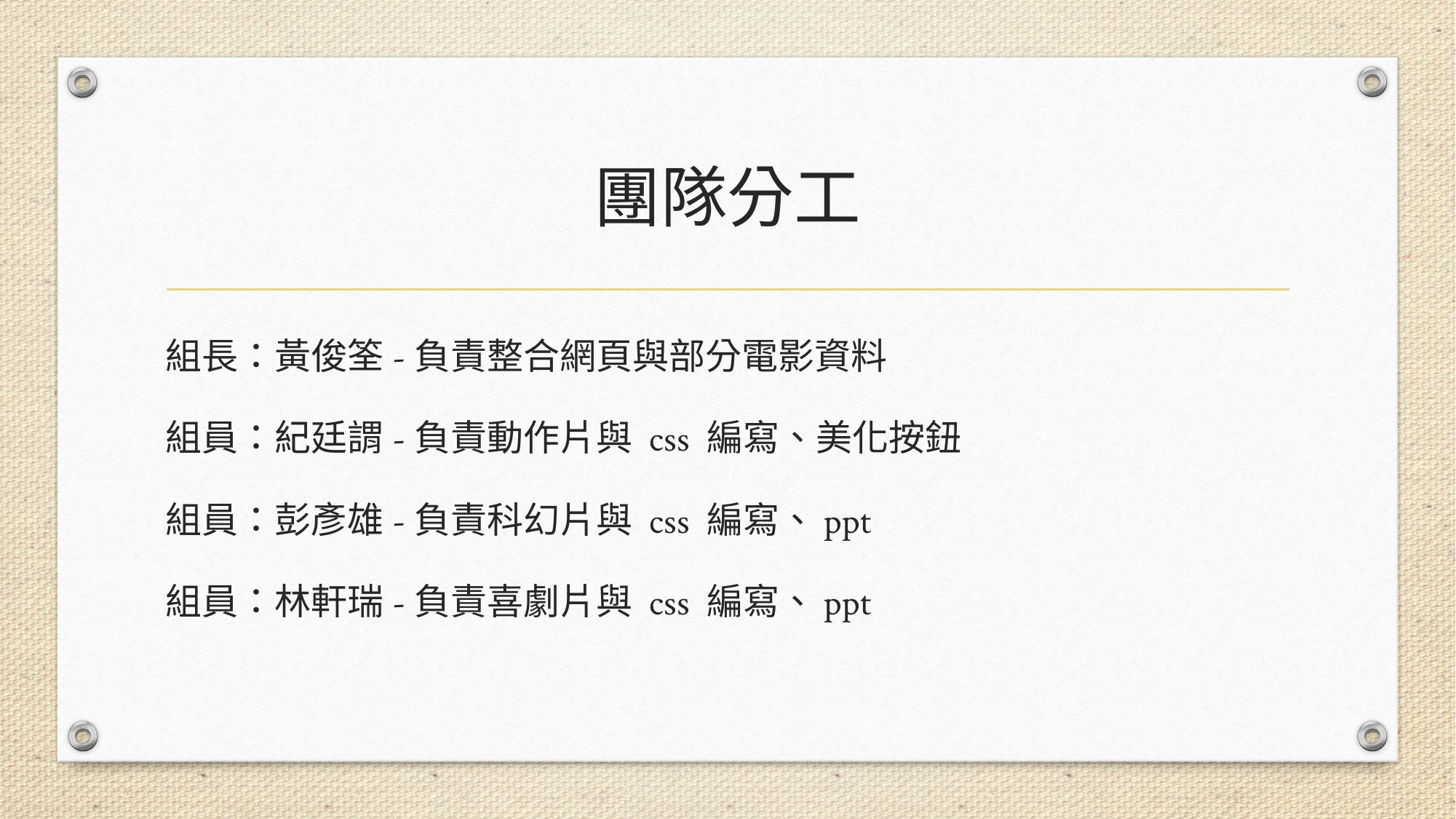

# 團隊分工
組長：黃俊筌-負責整合網頁與部分電影資料
組員：紀廷謂-負責動作片與 css 編寫、美化按鈕
組員：彭彥雄-負責科幻片與 css 編寫、ppt
組員：林軒瑞-負責喜劇片與 css 編寫、ppt